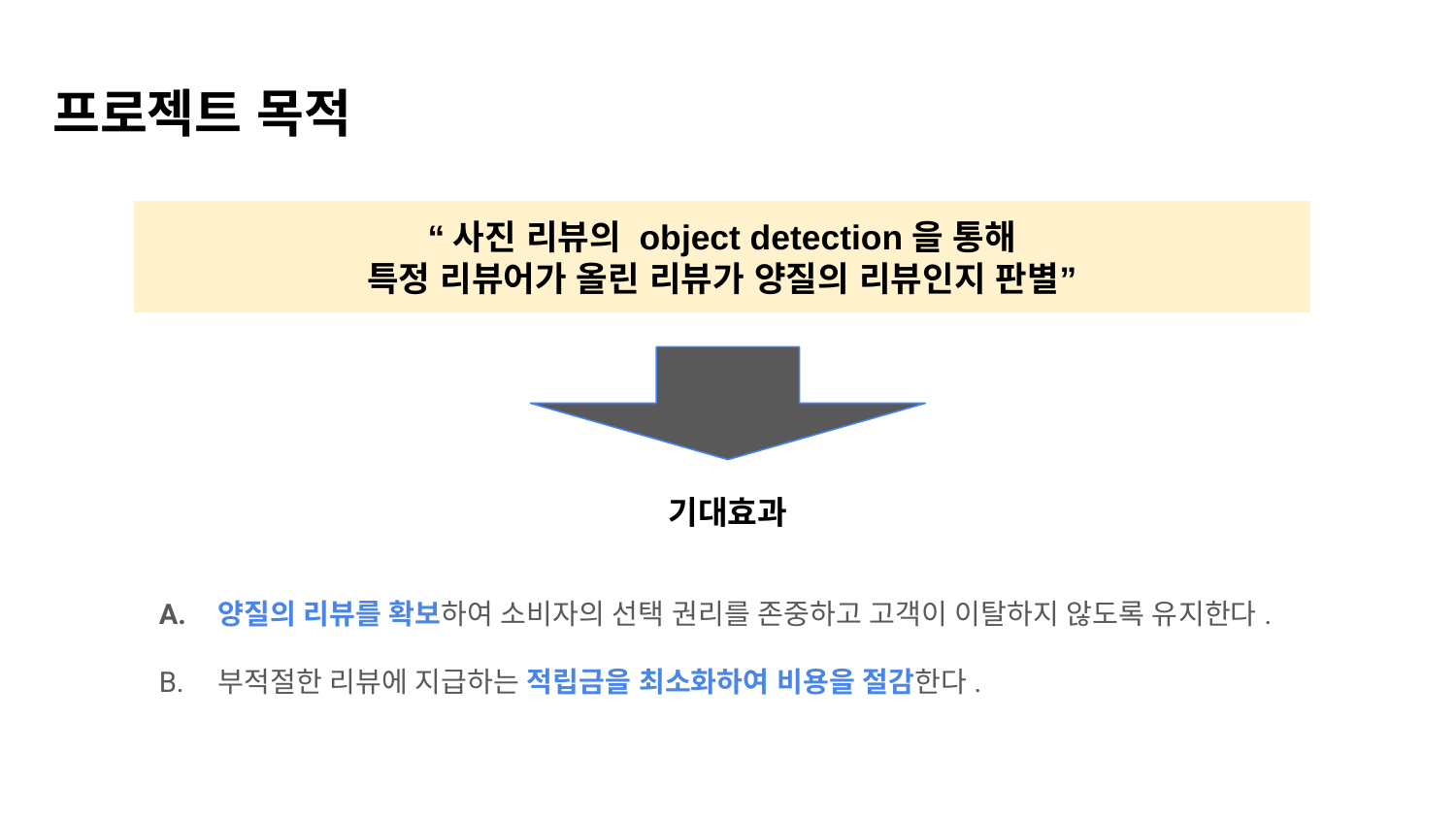

프로젝트 목적
“사진 리뷰의 object detection을 통해
특정 리뷰어가 올린 리뷰가 양질의 리뷰인지 판별”

기대효과
양질의 리뷰를 확보하여 소비자의 선택 권리를 존중하고 고객이 이탈하지 않도록 유지한다.
부적절한 리뷰에 지급하는 적립금을 최소화하여 비용을 절감한다.